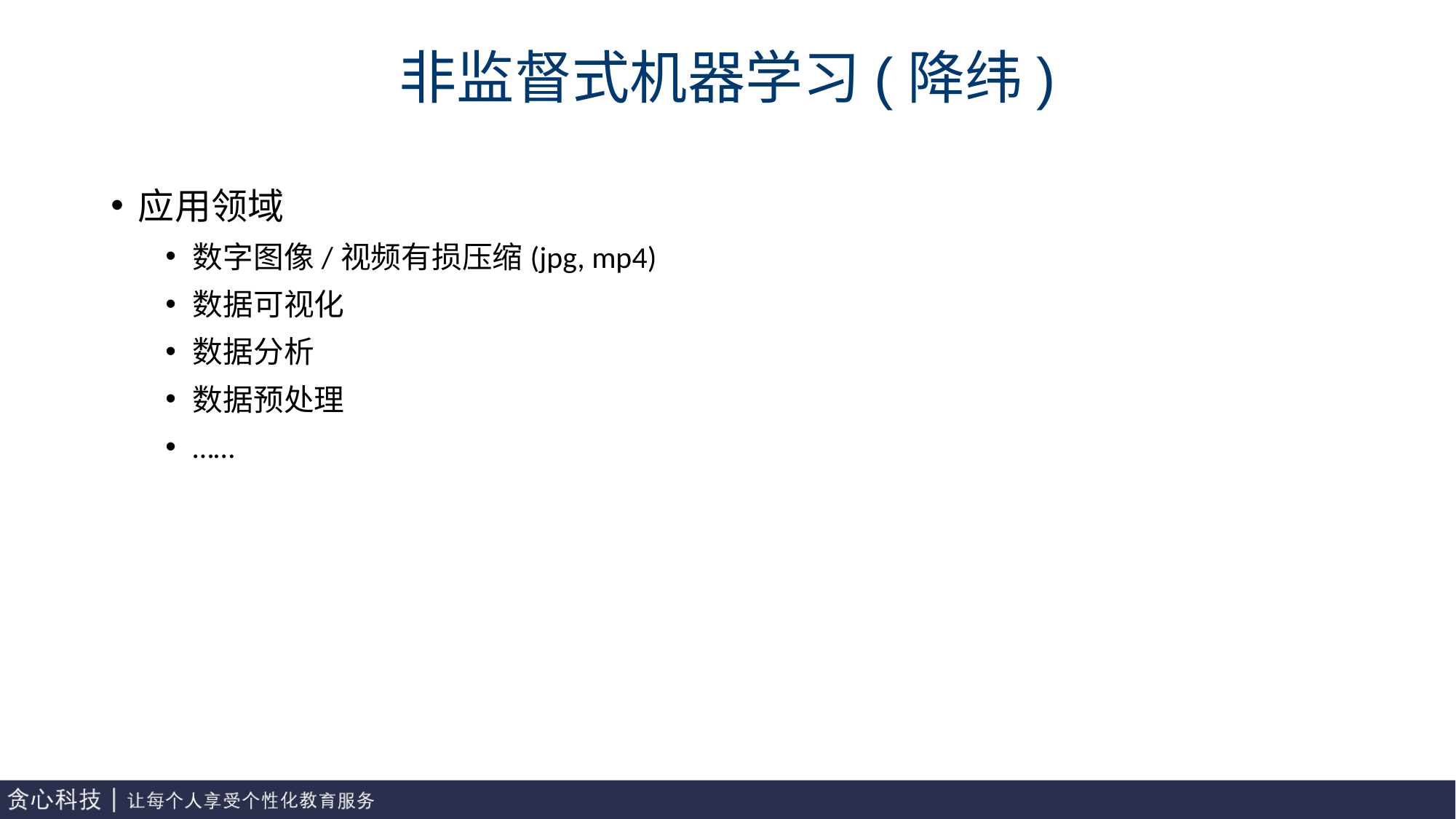

# 非监督式机器学习(降纬)
应用领域
数字图像/视频有损压缩(jpg, mp4)
数据可视化
数据分析
数据预处理
……